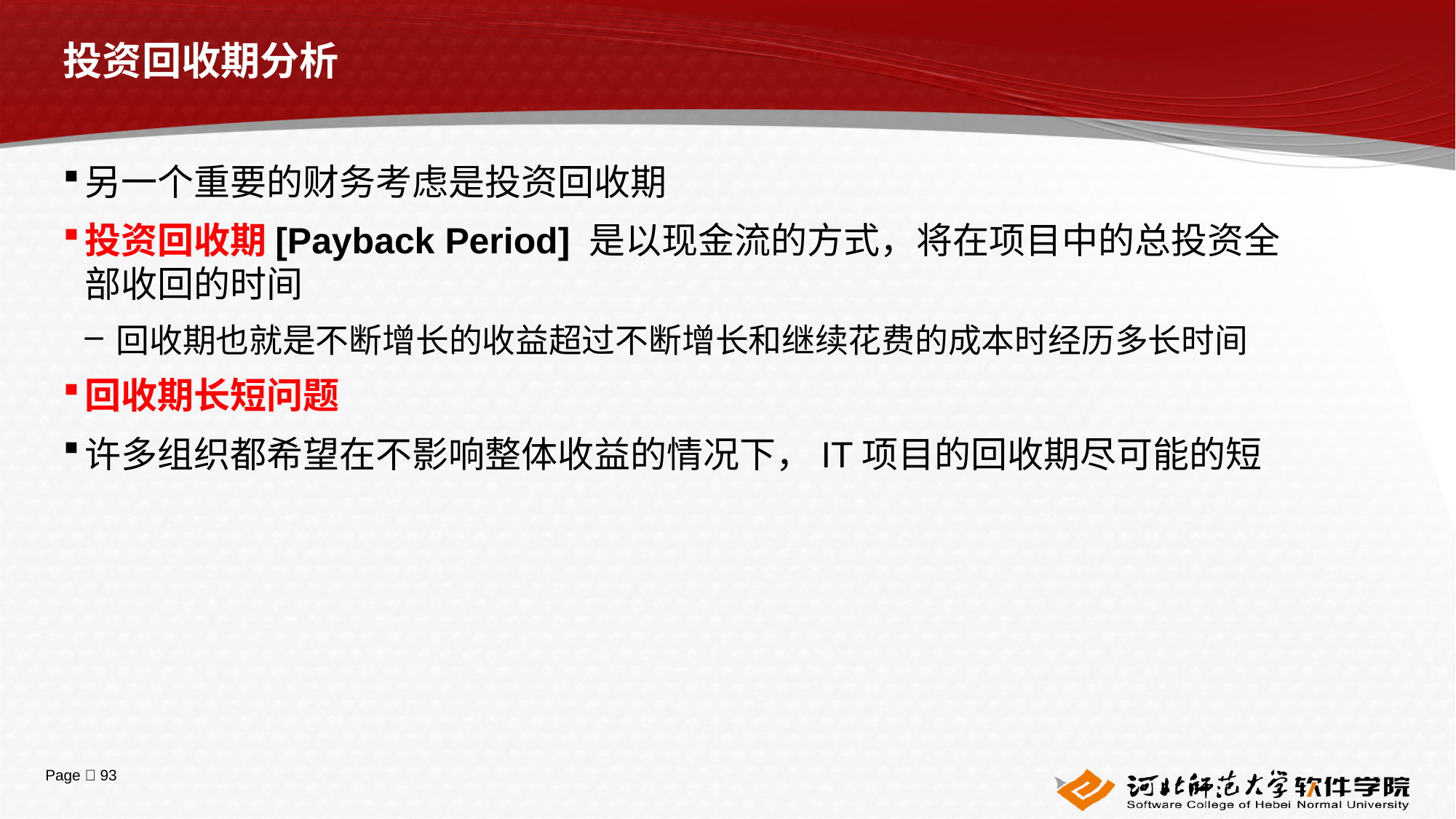

# 投资回收期分析
另一个重要的财务考虑是投资回收期
投资回收期[Payback Period] 是以现金流的方式，将在项目中的总投资全部收回的时间
回收期也就是不断增长的收益超过不断增长和继续花费的成本时经历多长时间
回收期长短问题
许多组织都希望在不影响整体收益的情况下，IT项目的回收期尽可能的短